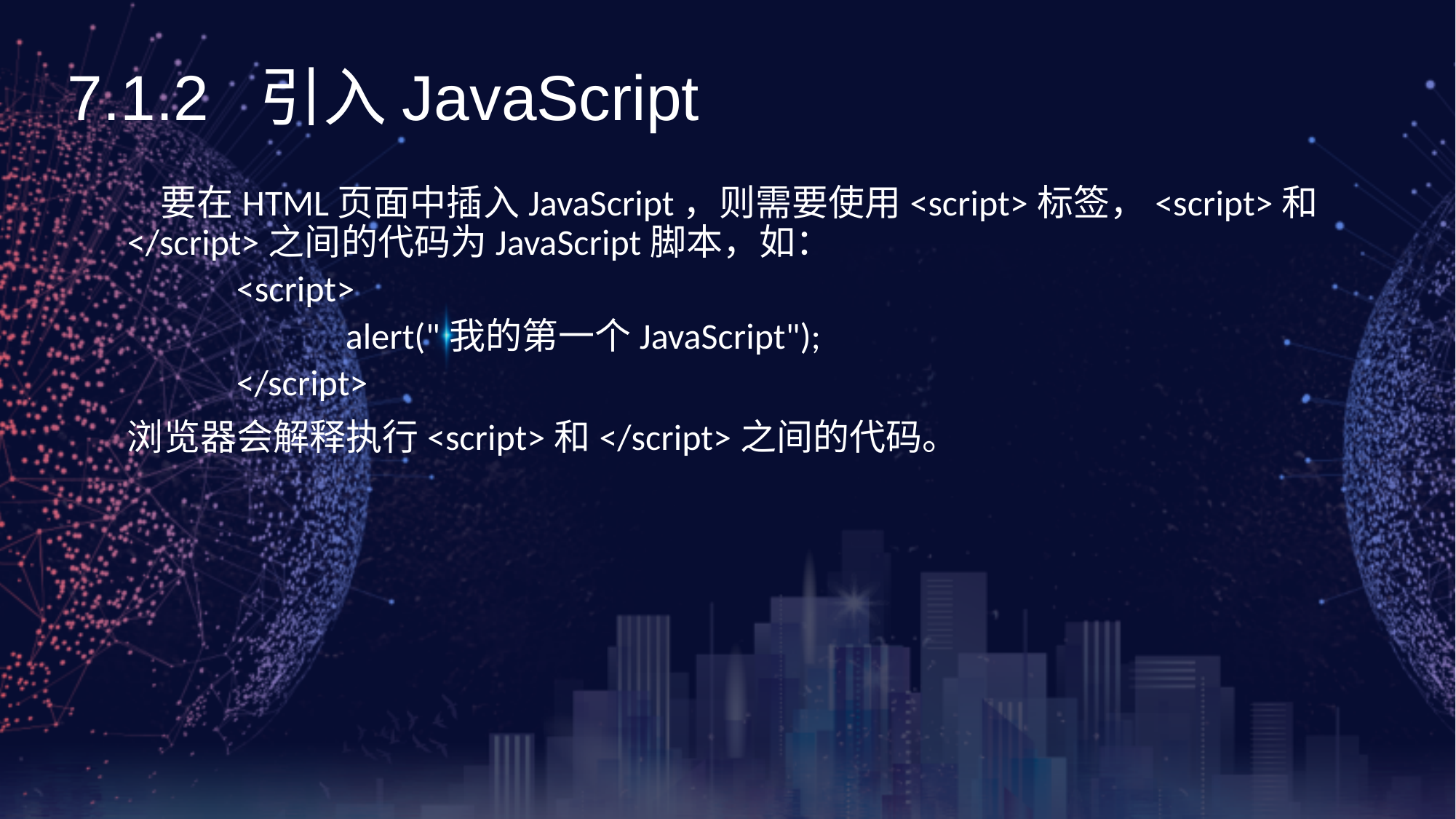

《网页设计与制作案例教程》（第3版）
7.1.2  引入JavaScript
   要在HTML页面中插入JavaScript，则需要使用<script>标签，<script>和</script>之间的代码为JavaScript脚本，如：
<script>
	alert("我的第一个JavaScript");
</script>
浏览器会解释执行<script>和</script>之间的代码。